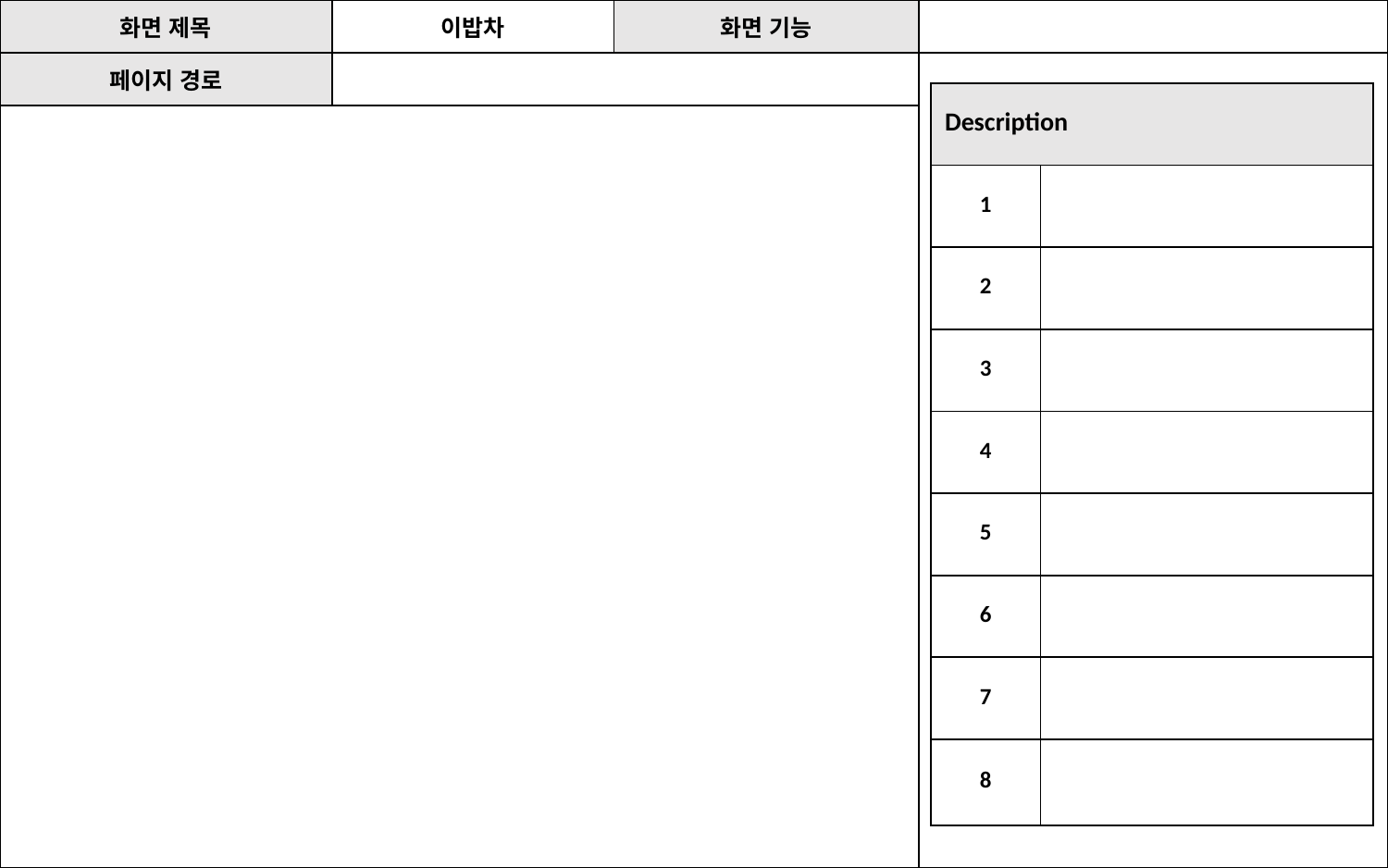

| 화면 제목 | 이밥차 | 화면 기능 |  |
| --- | --- | --- | --- |
| 페이지 경로 |  |  |  |
|  |  |  |  |
1
2
| Description |  |
| --- | --- |
| 1 |  |
| 2 |  |
| 3 |  |
| 4 |  |
| 5 |  |
| 6 |  |
| 7 |  |
| 8 |  |